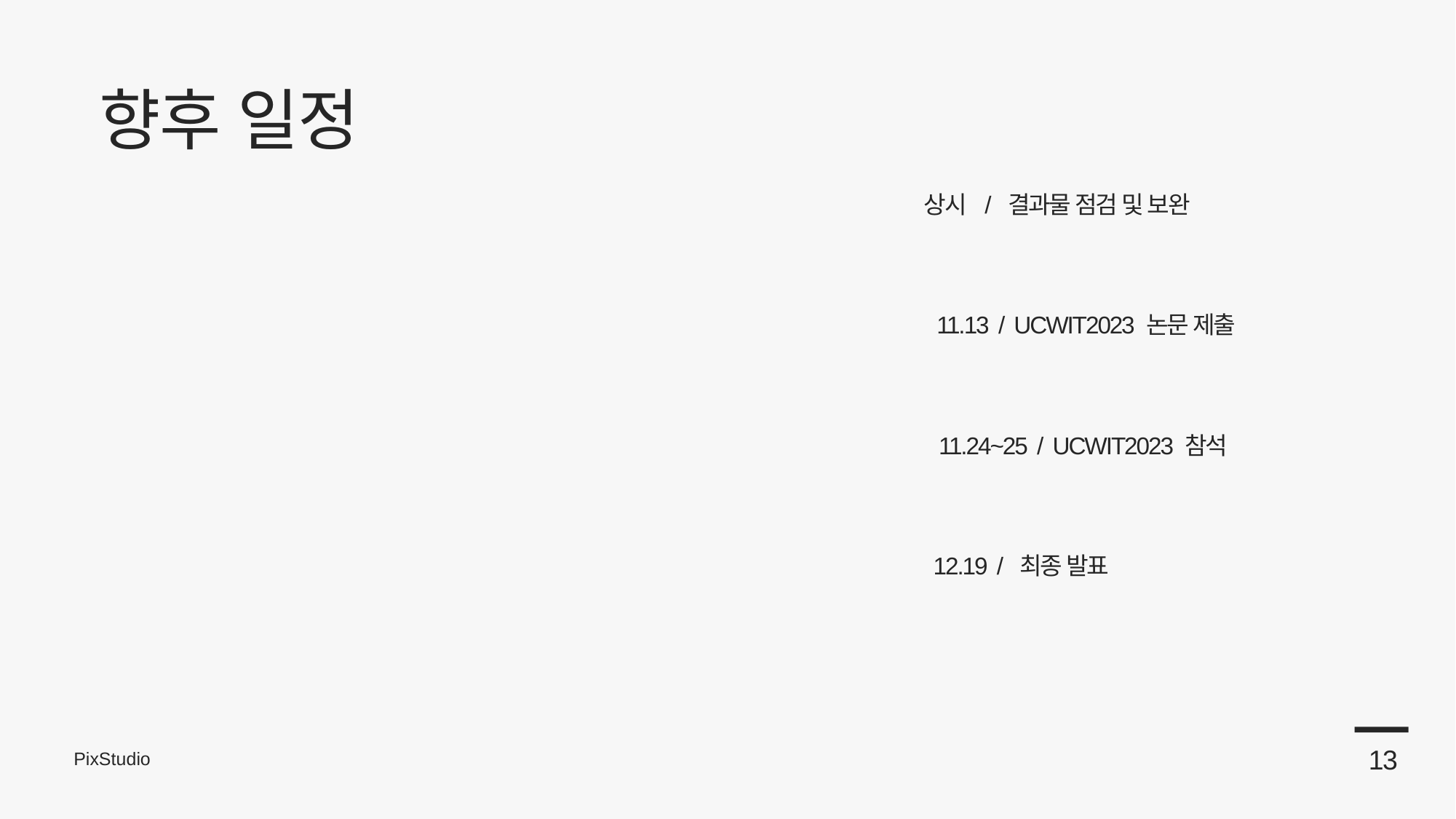

향후 일정

상시  /  결과물 점검 및 보완
11.13  /  UCWIT2023 논문 제출
11.24~25  /  UCWIT2023 참석
12.19  /  최종 발표

13
PixStudio